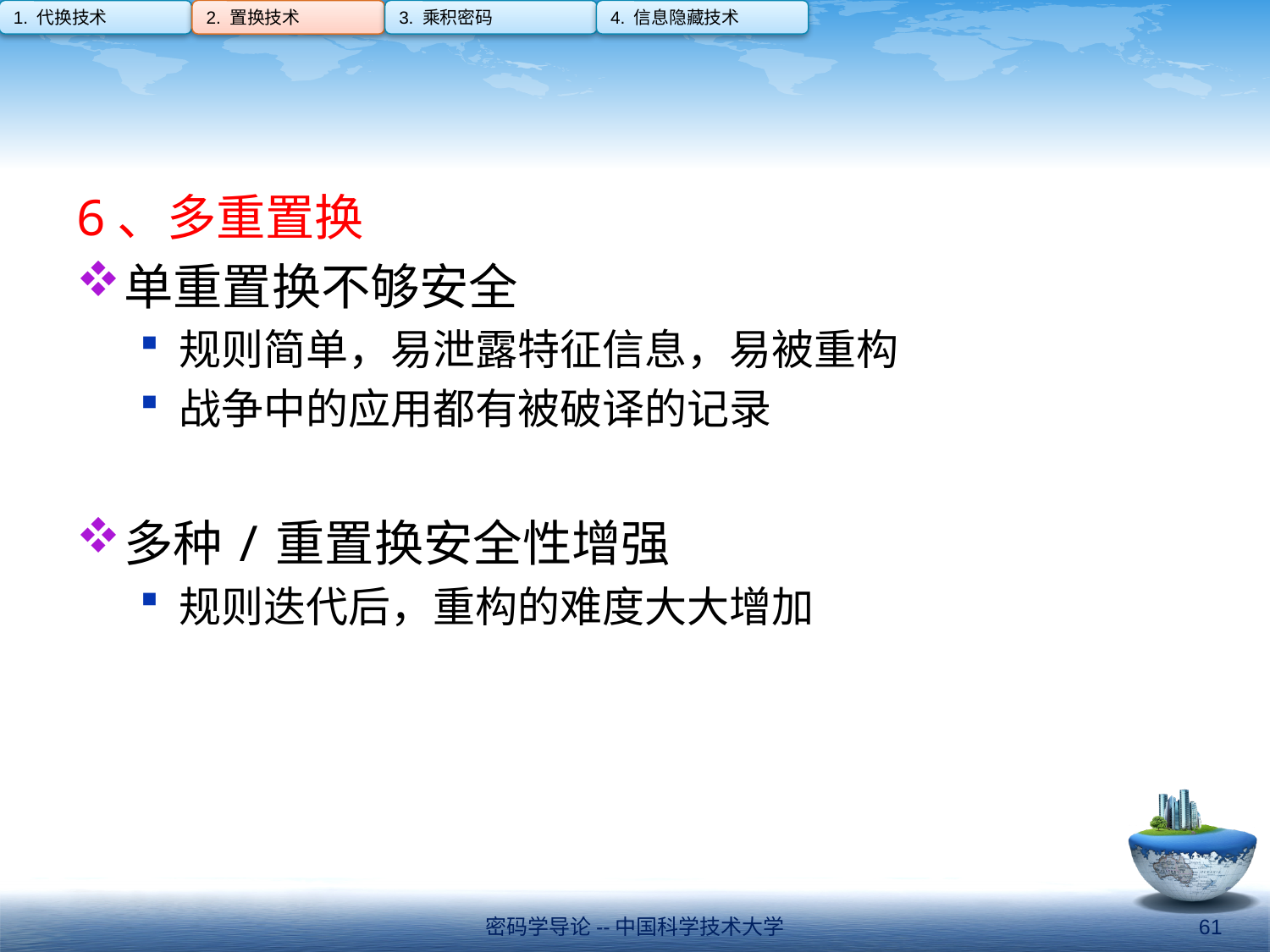

1. 代换技术
2. 置换技术
3. 乘积密码
4. 信息隐藏技术
#
6、多重置换
单重置换不够安全
规则简单，易泄露特征信息，易被重构
战争中的应用都有被破译的记录

多种/重置换安全性增强
规则迭代后，重构的难度大大增加

密码学导论--中国科学技术大学
61